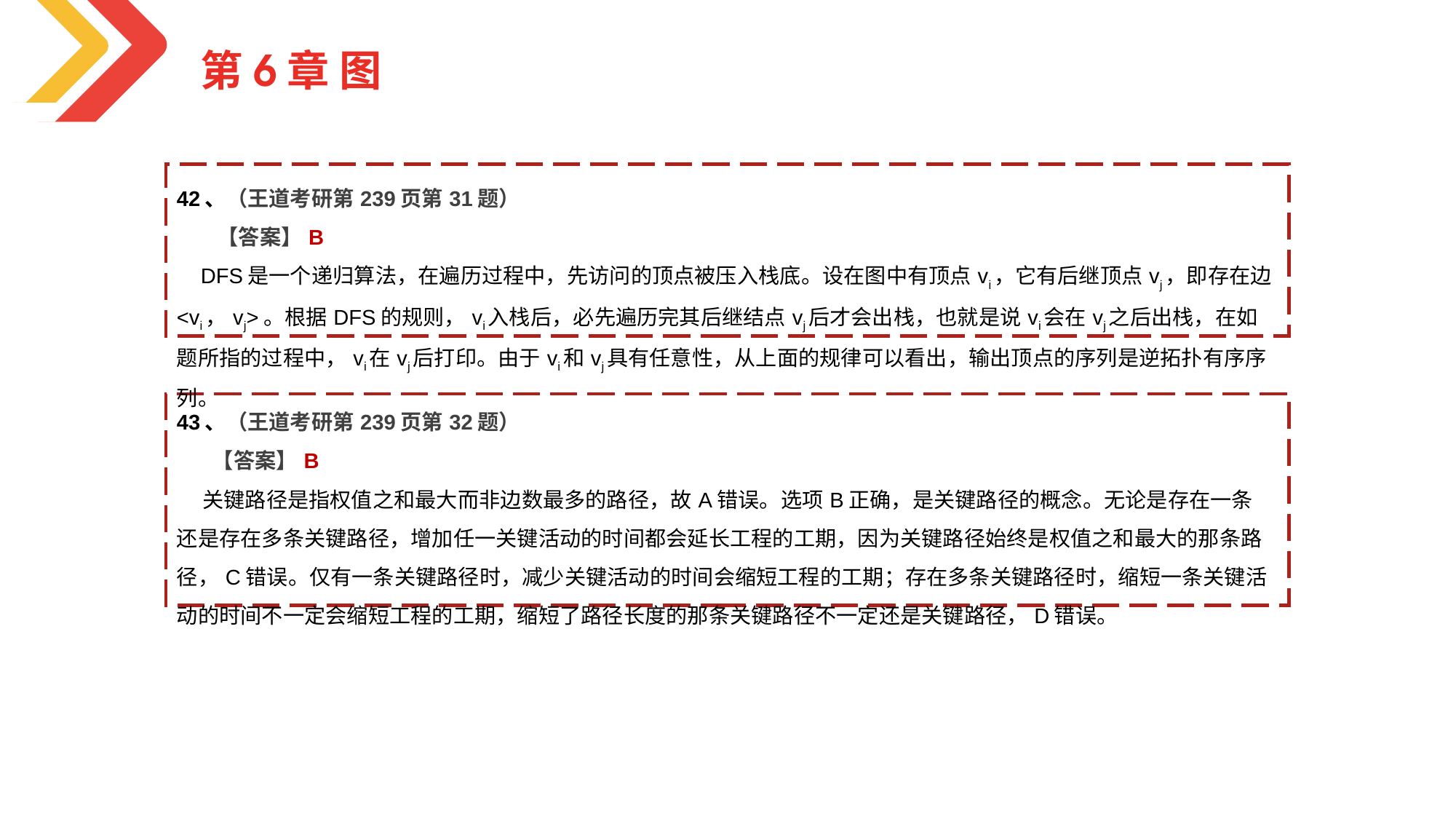

第6章 图

| 42、（王道考研第239页第31题） 【答案】B DFS是一个递归算法，在遍历过程中，先访问的顶点被压入栈底。设在图中有顶点vi，它有后继顶点vj，即存在边<vi，vj>。根据DFS的规则，vi入栈后，必先遍历完其后继结点vj后才会出栈，也就是说vi会在vj之后出栈，在如题所指的过程中，vi在vj后打印。由于vi和vj具有任意性，从上面的规律可以看出，输出顶点的序列是逆拓扑有序序列。 |
| --- |
|  |
|  |
| 43、（王道考研第239页第32题） 【答案】B 关键路径是指权值之和最大而非边数最多的路径，故A错误。选项B正确，是关键路径的概念。无论是存在一条还是存在多条关键路径，增加任一关键活动的时间都会延长工程的工期，因为关键路径始终是权值之和最大的那条路径，C错误。仅有一条关键路径时，减少关键活动的时间会缩短工程的工期；存在多条关键路径时，缩短一条关键活动的时间不一定会缩短工程的工期，缩短了路径长度的那条关键路径不一定还是关键路径，D错误。 |
| --- |